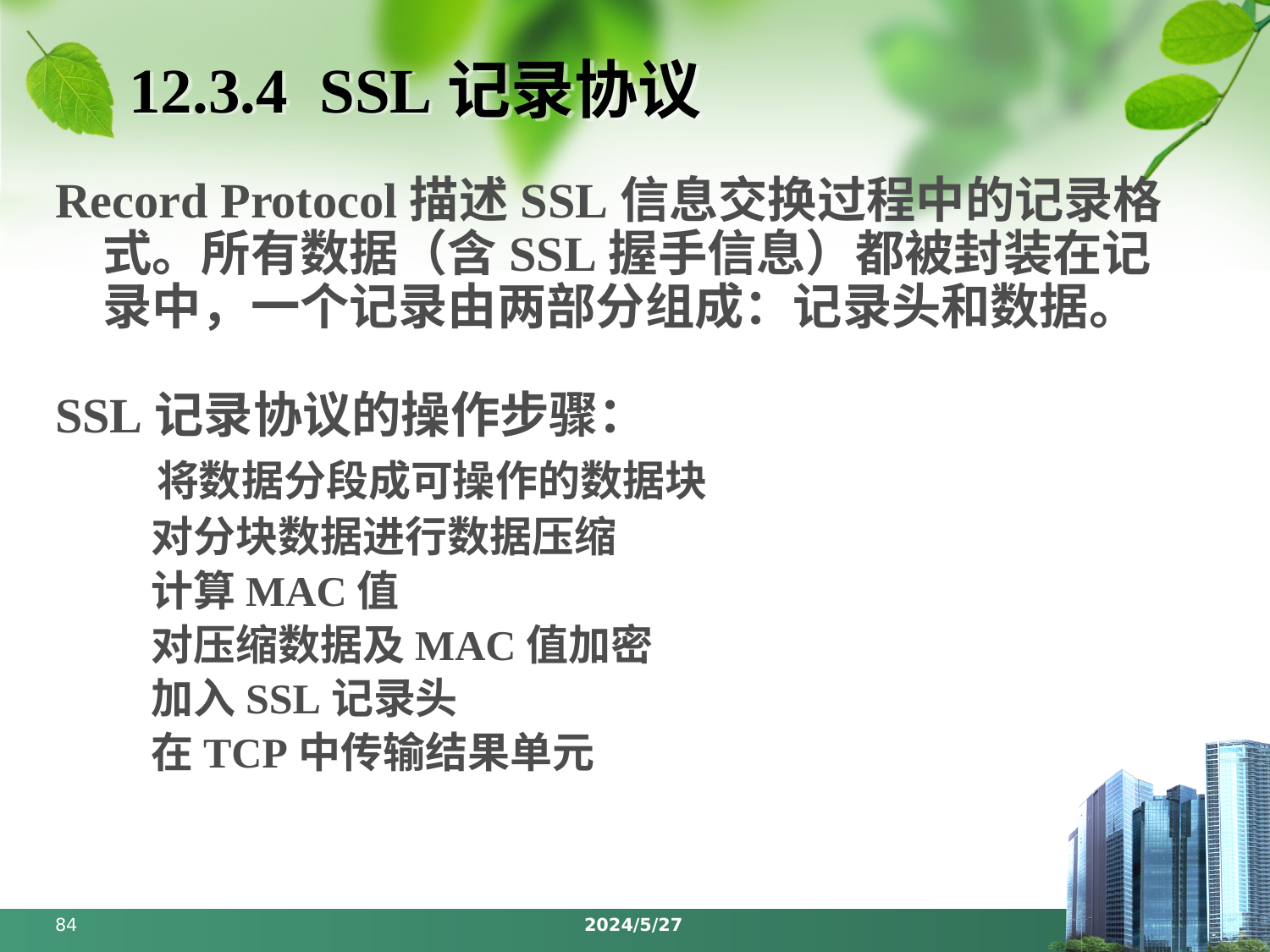

# 12.3.4  SSL记录协议
Record Protocol描述SSL信息交换过程中的记录格式。所有数据（含SSL握手信息）都被封装在记录中，一个记录由两部分组成：记录头和数据。

SSL记录协议的操作步骤：
        将数据分段成可操作的数据块
         对分块数据进行数据压缩
         计算MAC值
         对压缩数据及MAC值加密
         加入SSL记录头
         在TCP中传输结果单元
84
2024/5/27